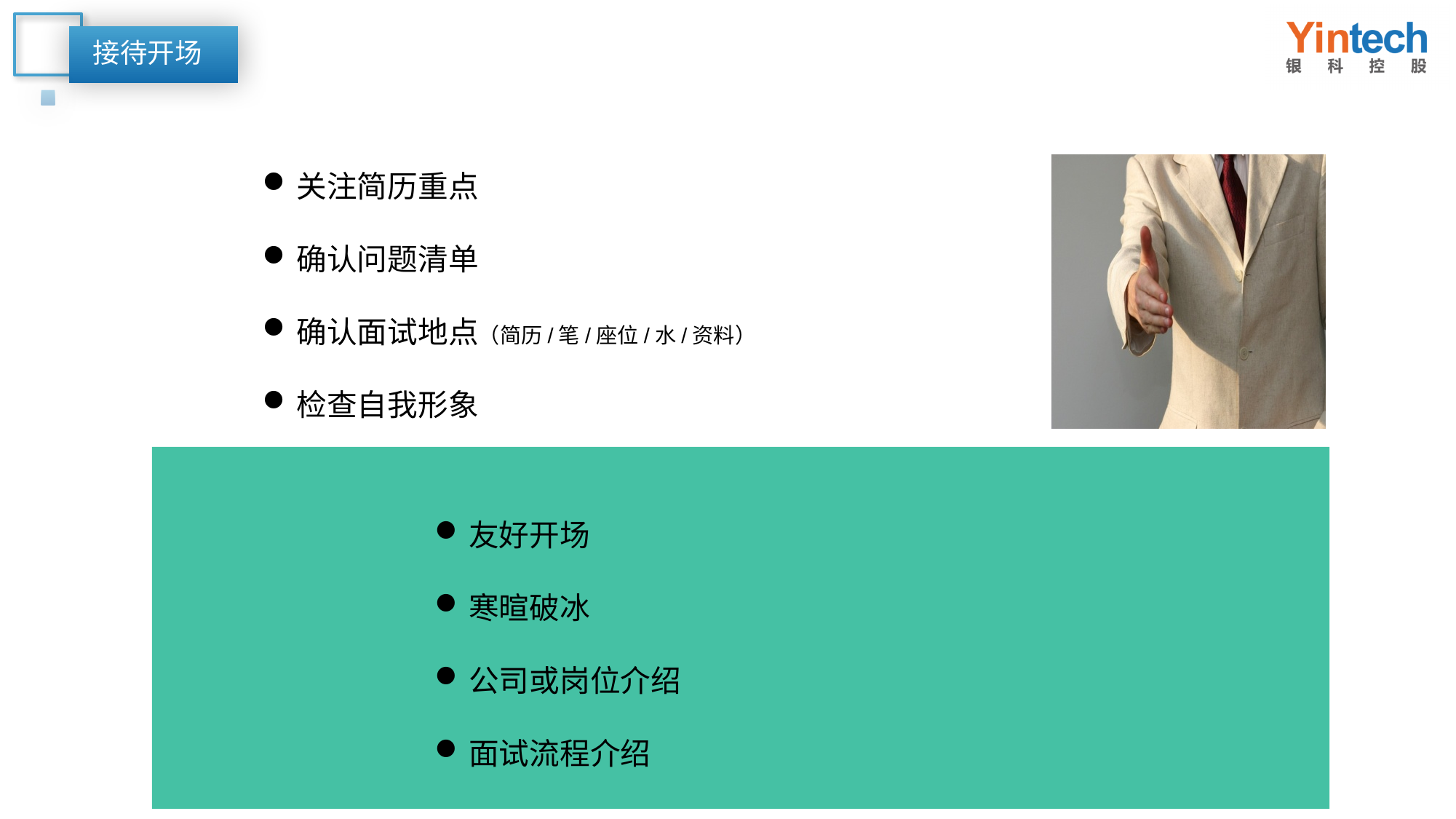

接待开场
关注简历重点
确认问题清单
确认面试地点（简历/笔/座位/水/资料）
检查自我形象

友好开场
寒暄破冰
公司或岗位介绍
面试流程介绍